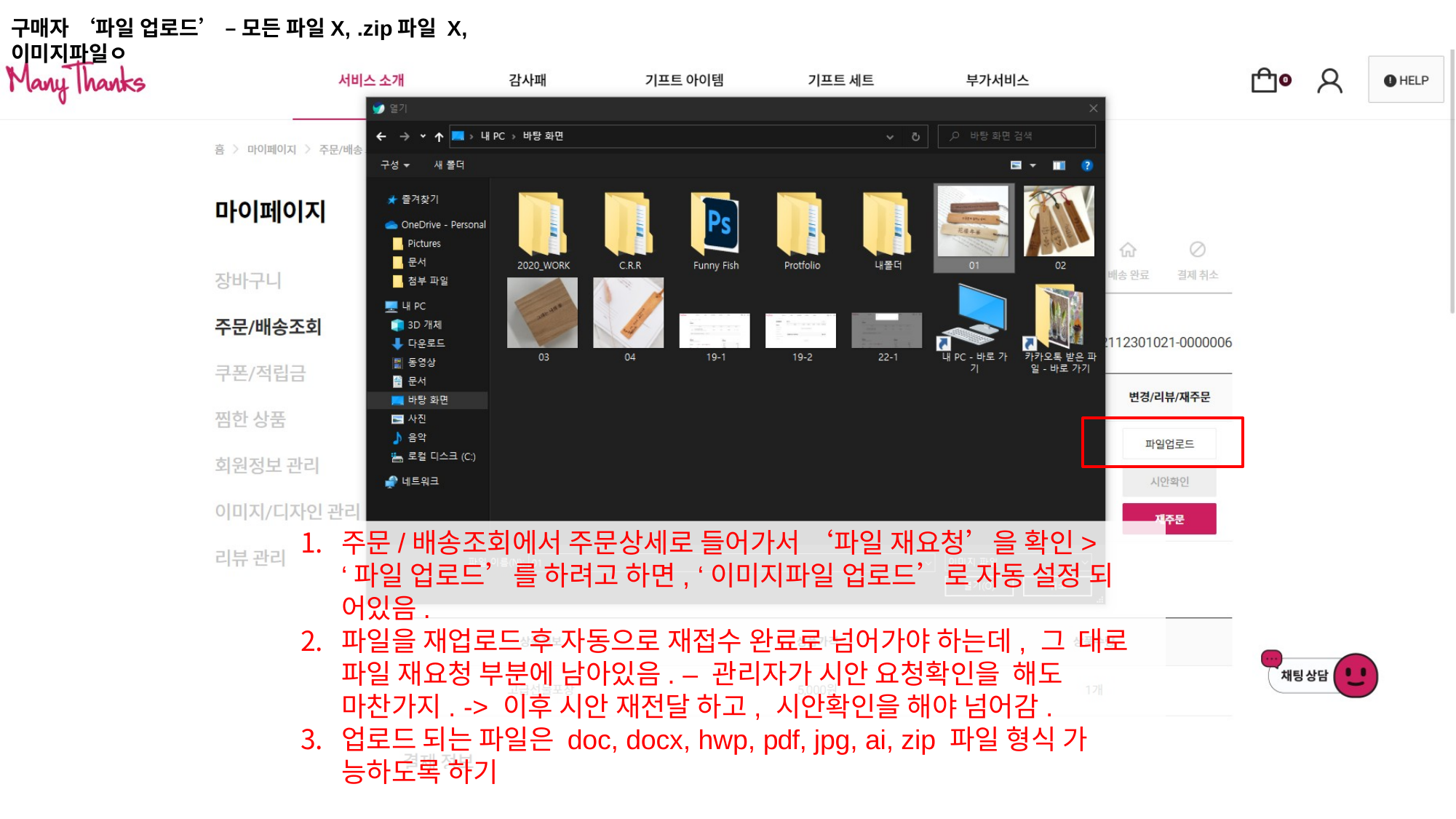

구매자 ‘파일 업로드’ – 모든 파일X, .zip파일 X, 이미지파일ㅇ

주문/배송조회에서 주문상세로 들어가서 ‘파일 재요청’을 확인>  ‘파일 업로드’를 하려고 하면, ‘이미지파일 업로드’로 자동 설정 되  어있음.
파일을 재업로드 후 자동으로 재접수 완료로 넘어가야 하는데, 그  대로 파일 재요청 부분에 남아있음. – 관리자가 시안 요청확인을  해도 마찬가지. -> 이후 시안 재전달 하고, 시안확인을 해야 넘어감.
업로드 되는 파일은 doc, docx, hwp, pdf, jpg, ai, zip 파일 형식 가  능하도록 하기